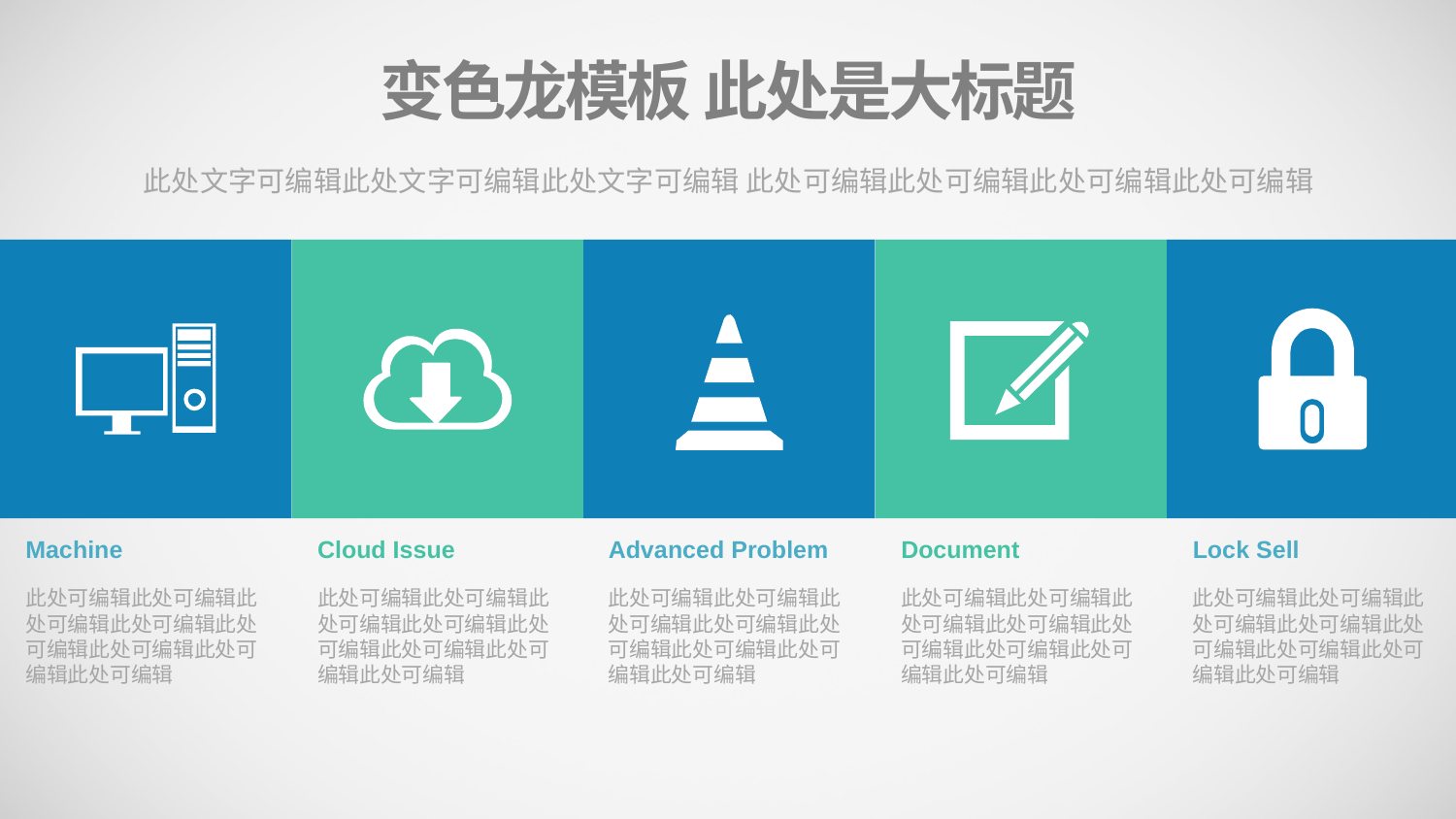

变色龙模板 此处是大标题
此处文字可编辑此处文字可编辑此处文字可编辑 此处可编辑此处可编辑此处可编辑此处可编辑

Machine

此处可编辑此处可编辑此处可编辑此处可编辑此处可编辑此处可编辑此处可编辑此处可编辑
Cloud Issue

此处可编辑此处可编辑此处可编辑此处可编辑此处可编辑此处可编辑此处可编辑此处可编辑
Advanced Problem

此处可编辑此处可编辑此处可编辑此处可编辑此处可编辑此处可编辑此处可编辑此处可编辑
Document

此处可编辑此处可编辑此处可编辑此处可编辑此处可编辑此处可编辑此处可编辑此处可编辑
Lock Sell

此处可编辑此处可编辑此处可编辑此处可编辑此处可编辑此处可编辑此处可编辑此处可编辑